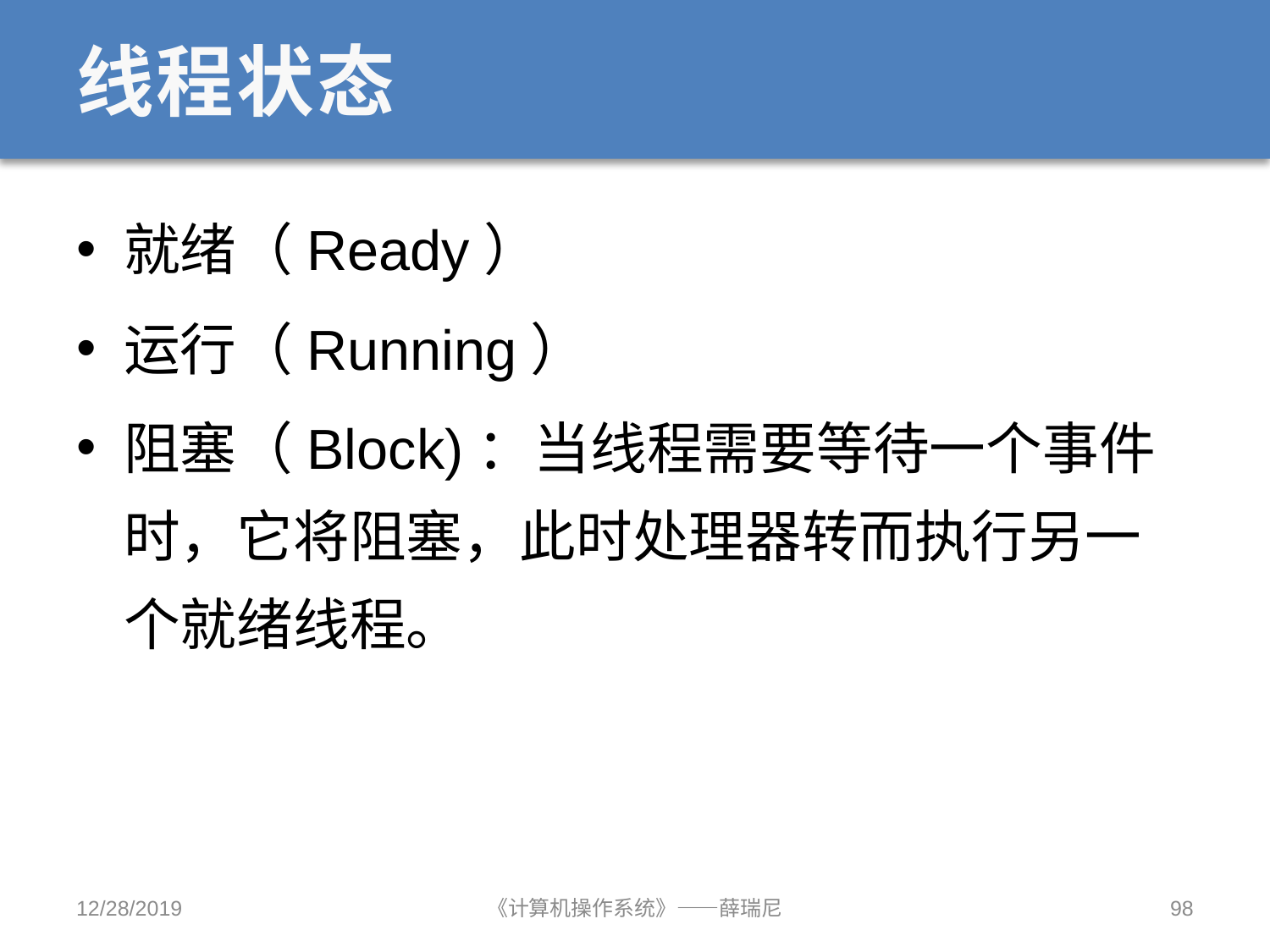

# 线程状态
就绪（Ready）
运行（Running）
阻塞（Block)：当线程需要等待一个事件时，它将阻塞，此时处理器转而执行另一个就绪线程。

12/28/2019
《计算机操作系统》——薛瑞尼
98